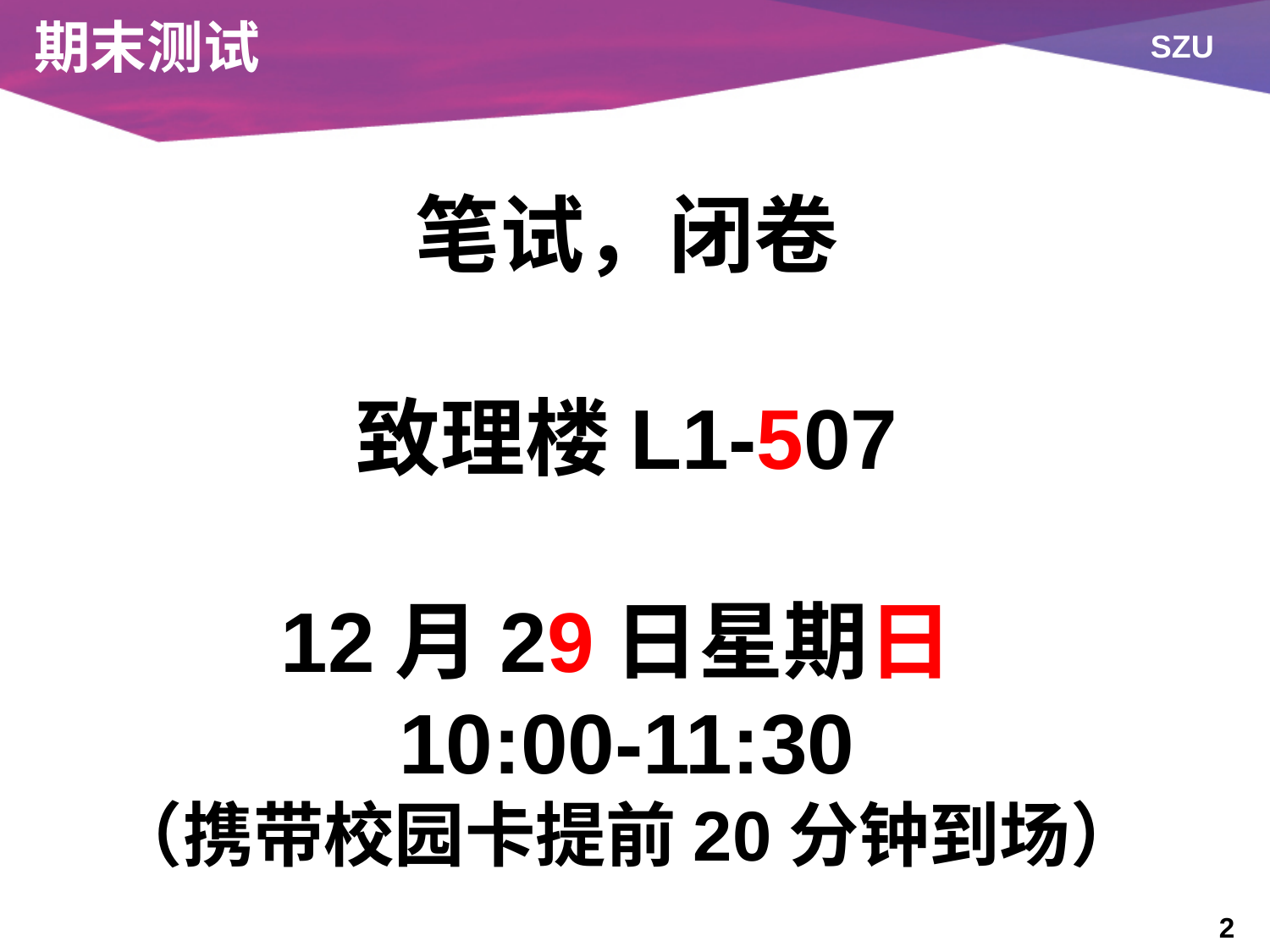

# 期末测试
笔试，闭卷

致理楼L1-507

12月29日星期日
10:00-11:30
（携带校园卡提前20分钟到场）
2